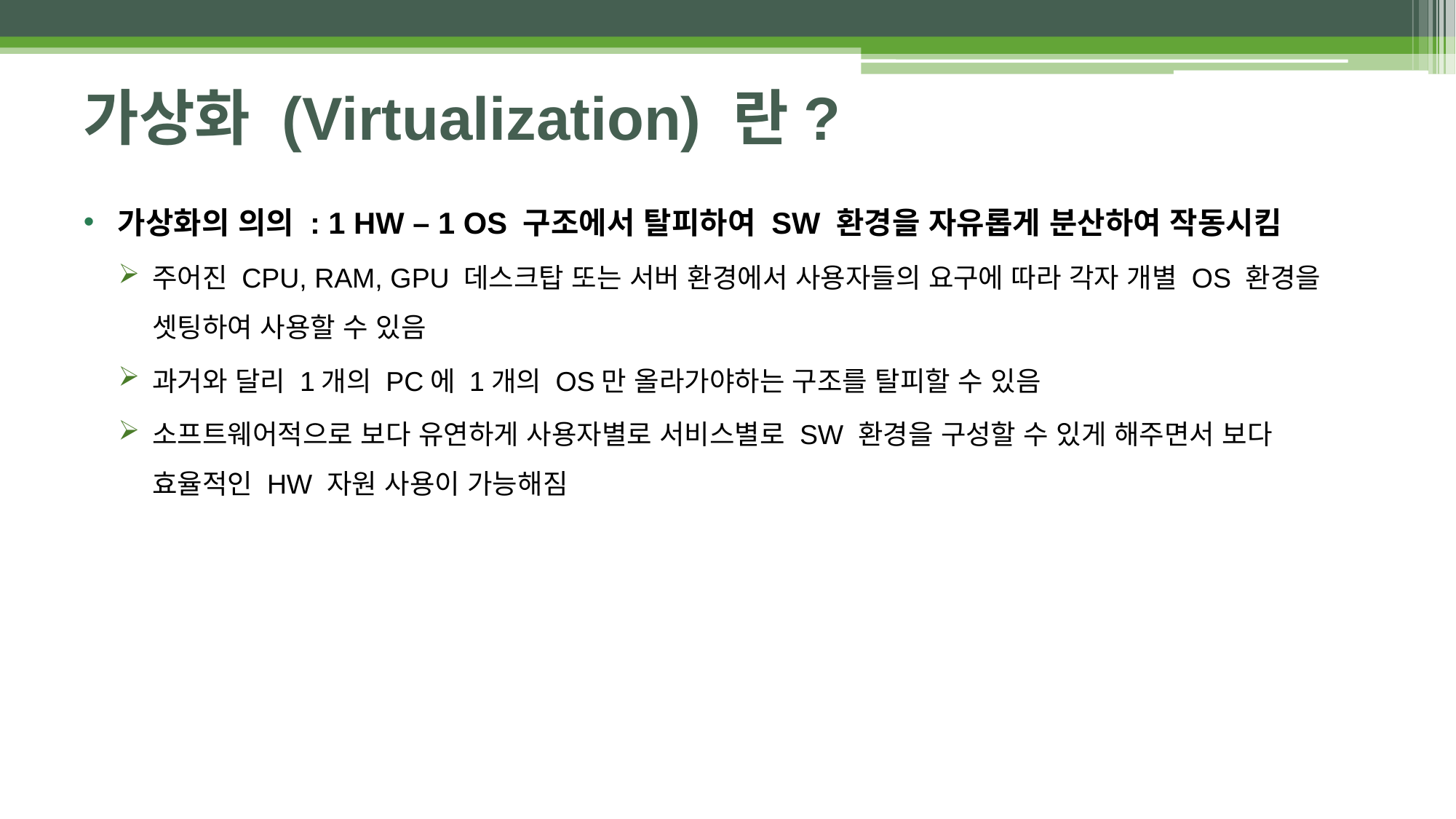

# 가상화 (Virtualization) 란?
가상화의 의의 : 1 HW – 1 OS 구조에서 탈피하여 SW 환경을 자유롭게 분산하여 작동시킴
주어진 CPU, RAM, GPU 데스크탑 또는 서버 환경에서 사용자들의 요구에 따라 각자 개별 OS 환경을 셋팅하여 사용할 수 있음
과거와 달리 1개의 PC에 1개의 OS만 올라가야하는 구조를 탈피할 수 있음
소프트웨어적으로 보다 유연하게 사용자별로 서비스별로 SW 환경을 구성할 수 있게 해주면서 보다 효율적인 HW 자원 사용이 가능해짐